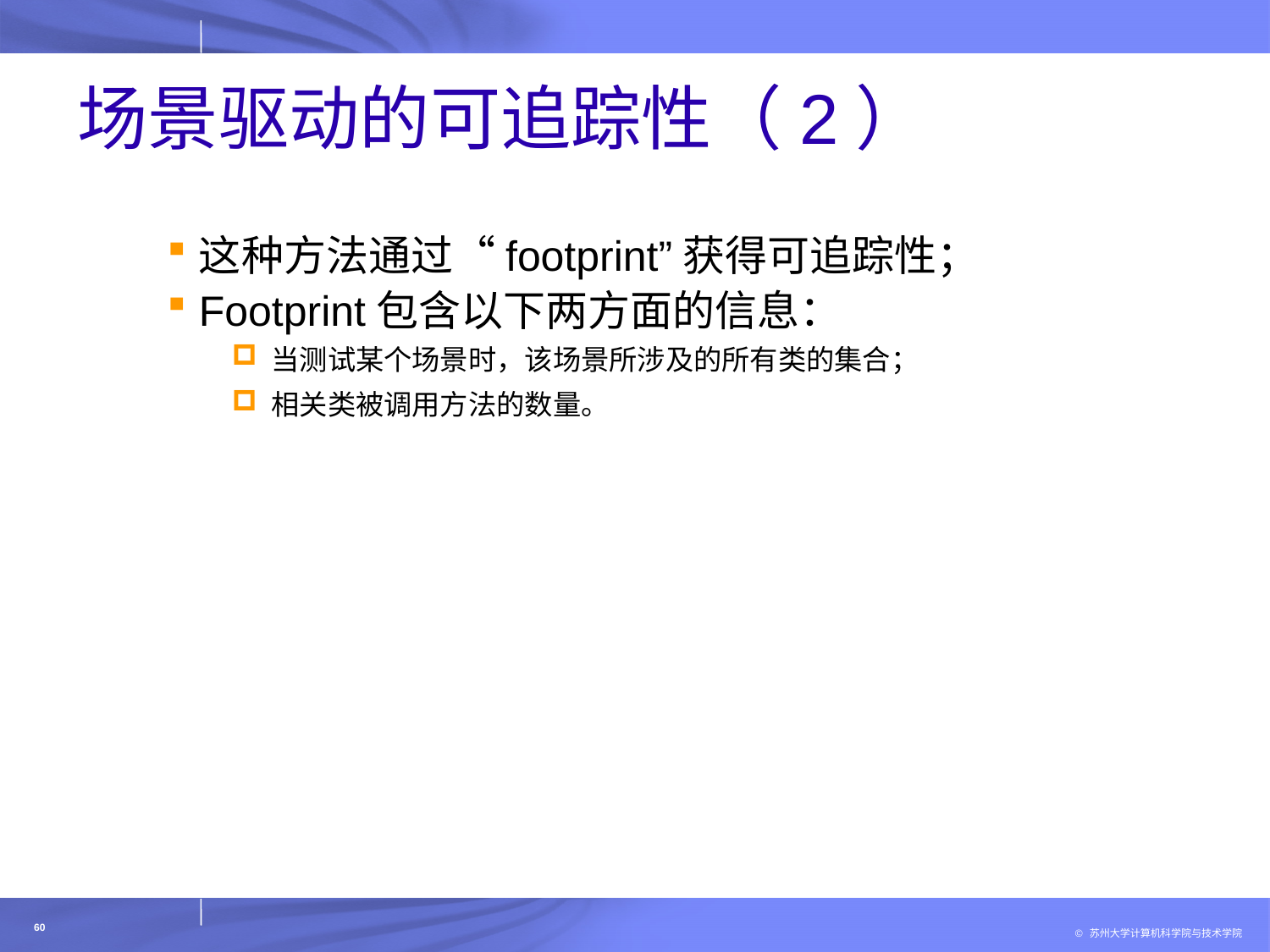

# 场景驱动的可追踪性（2）
这种方法通过“footprint”获得可追踪性；
Footprint包含以下两方面的信息：
当测试某个场景时，该场景所涉及的所有类的集合；
相关类被调用方法的数量。
60